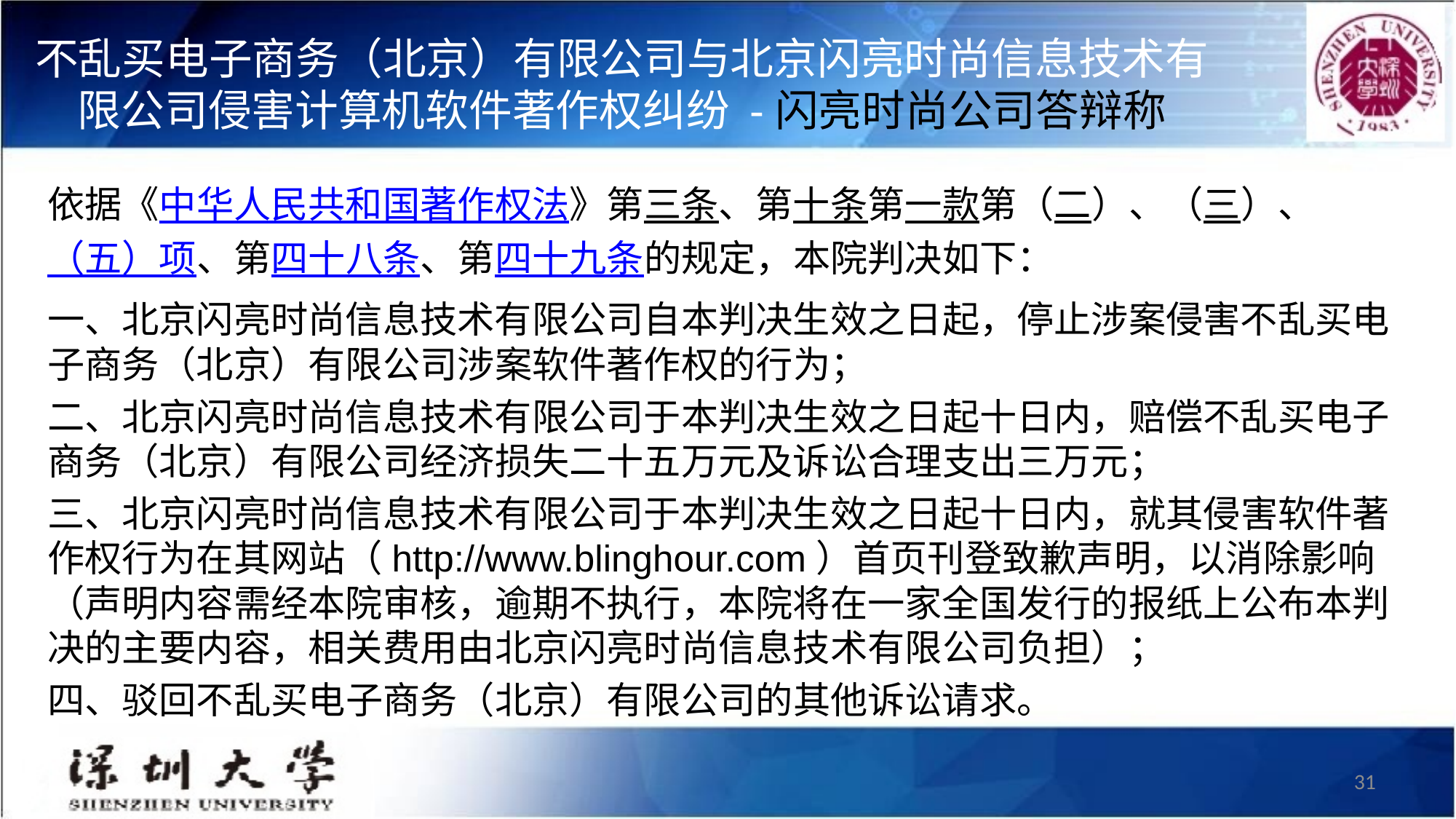

# 不乱买电子商务（北京）有限公司与北京闪亮时尚信息技术有限公司侵害计算机软件著作权纠纷 -闪亮时尚公司答辩称
依据《中华人民共和国著作权法》第三条、第十条第一款第（二）、（三）、（五）项、第四十八条、第四十九条的规定，本院判决如下：
一、北京闪亮时尚信息技术有限公司自本判决生效之日起，停止涉案侵害不乱买电子商务（北京）有限公司涉案软件著作权的行为；
二、北京闪亮时尚信息技术有限公司于本判决生效之日起十日内，赔偿不乱买电子商务（北京）有限公司经济损失二十五万元及诉讼合理支出三万元；
三、北京闪亮时尚信息技术有限公司于本判决生效之日起十日内，就其侵害软件著作权行为在其网站（http://www.blinghour.com）首页刊登致歉声明，以消除影响（声明内容需经本院审核，逾期不执行，本院将在一家全国发行的报纸上公布本判决的主要内容，相关费用由北京闪亮时尚信息技术有限公司负担）；
四、驳回不乱买电子商务（北京）有限公司的其他诉讼请求。
31